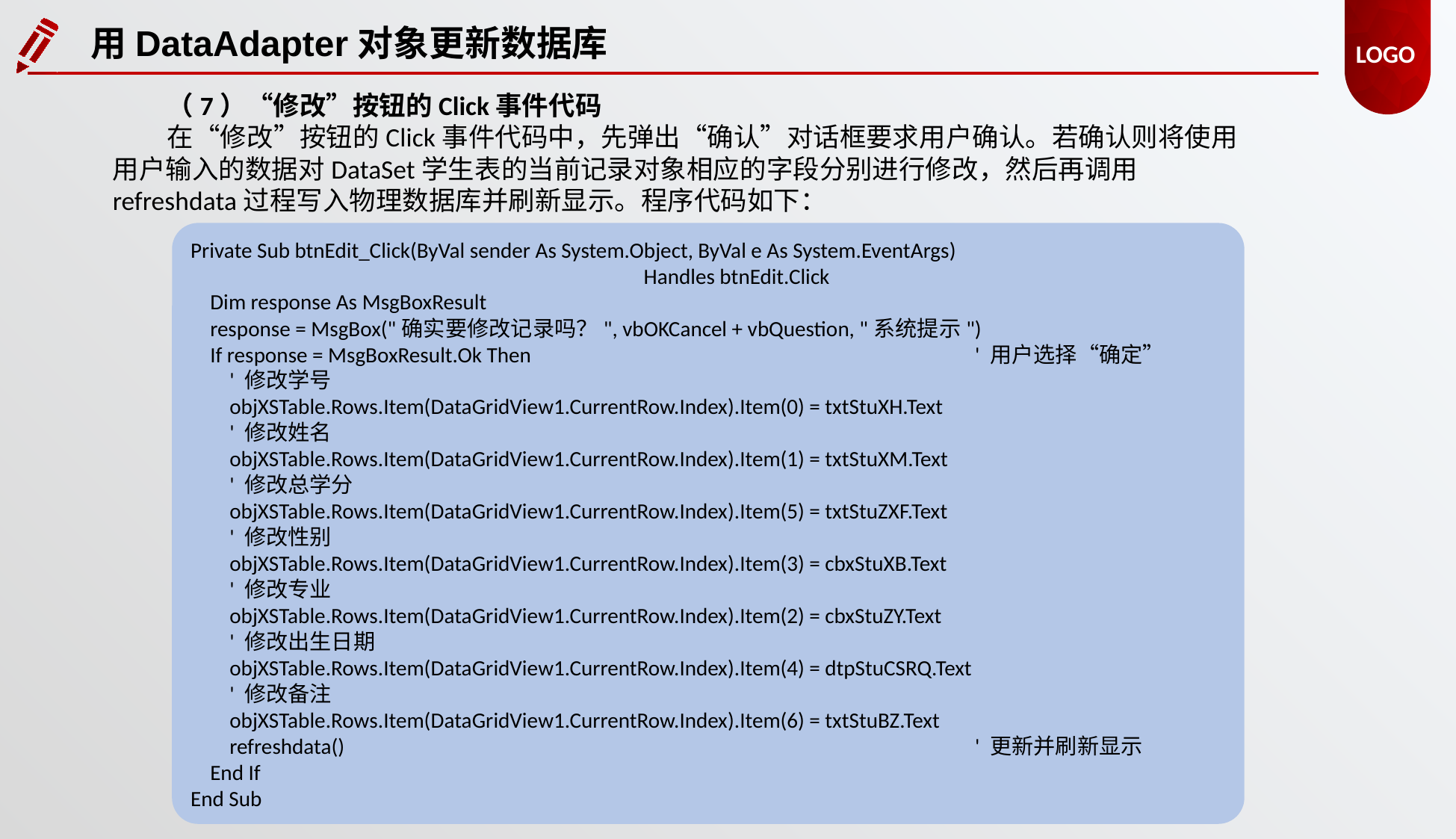

用DataAdapter对象更新数据库
（7）“修改”按钮的Click事件代码
在“修改”按钮的Click事件代码中，先弹出“确认”对话框要求用户确认。若确认则将使用用户输入的数据对DataSet学生表的当前记录对象相应的字段分别进行修改，然后再调用refreshdata过程写入物理数据库并刷新显示。程序代码如下：
Private Sub btnEdit_Click(ByVal sender As System.Object, ByVal e As System.EventArgs)
				 Handles btnEdit.Click
    Dim response As MsgBoxResult
    response = MsgBox("确实要修改记录吗？", vbOKCancel + vbQuestion, "系统提示")
    If response = MsgBoxResult.Ok Then 				' 用户选择“确定”
        ' 修改学号
        objXSTable.Rows.Item(DataGridView1.CurrentRow.Index).Item(0) = txtStuXH.Text
        ' 修改姓名
        objXSTable.Rows.Item(DataGridView1.CurrentRow.Index).Item(1) = txtStuXM.Text
        ' 修改总学分
        objXSTable.Rows.Item(DataGridView1.CurrentRow.Index).Item(5) = txtStuZXF.Text
        ' 修改性别
        objXSTable.Rows.Item(DataGridView1.CurrentRow.Index).Item(3) = cbxStuXB.Text
        ' 修改专业
        objXSTable.Rows.Item(DataGridView1.CurrentRow.Index).Item(2) = cbxStuZY.Text
        ' 修改出生日期
        objXSTable.Rows.Item(DataGridView1.CurrentRow.Index).Item(4) = dtpStuCSRQ.Text
        ' 修改备注
        objXSTable.Rows.Item(DataGridView1.CurrentRow.Index).Item(6) = txtStuBZ.Text
        refreshdata() 						' 更新并刷新显示
    End If
End Sub